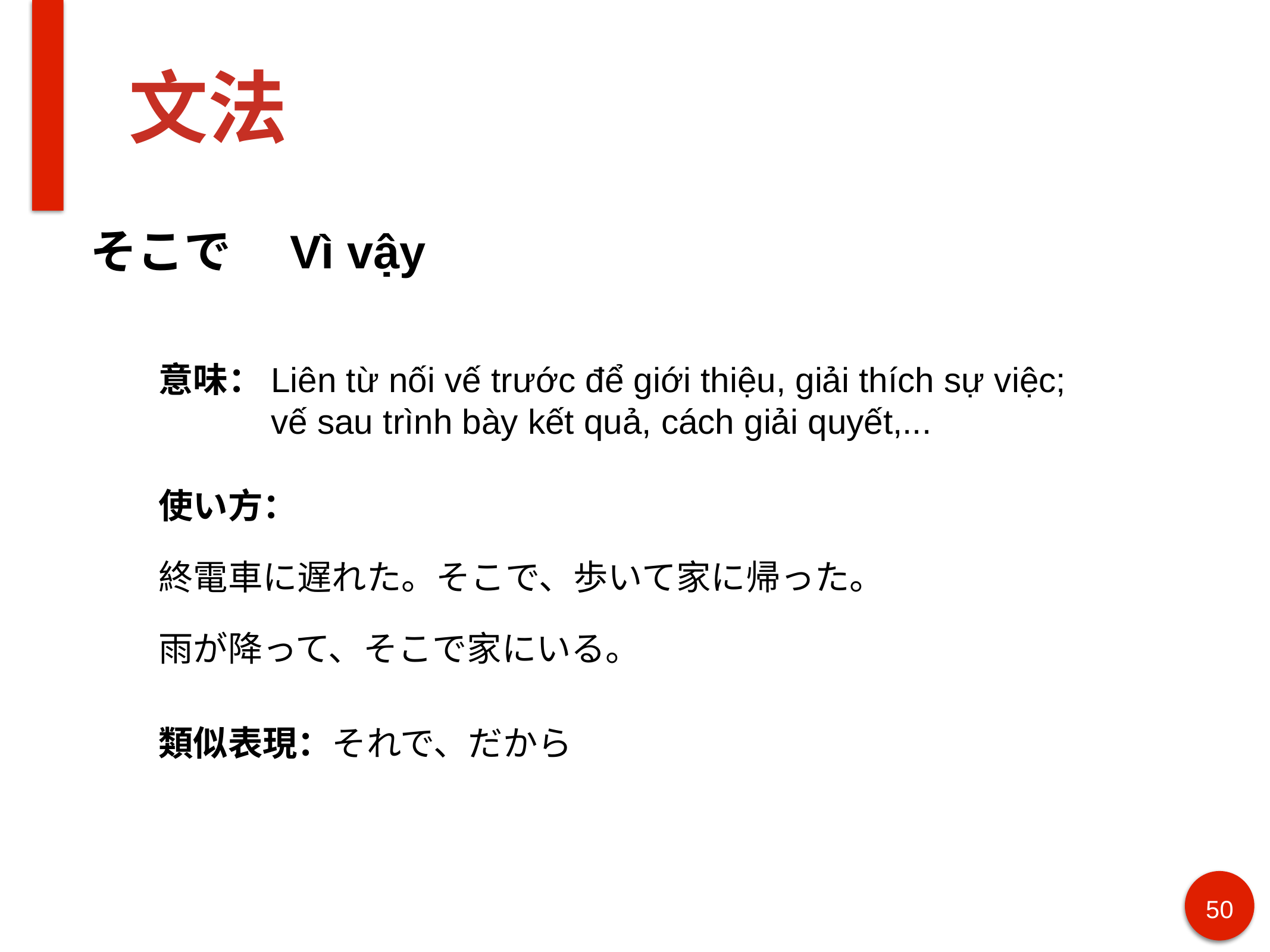

# 文法
そこで　Vì vậy

意味：Liên từ nối vế trước để giới thiệu, giải thích sự việc;
　　　vế sau trình bày kết quả, cách giải quyết,...
使い方：
終電車に遅れた。そこで、歩いて家に帰った。
雨が降って、そこで家にいる。
類似表現：それで、だから
50